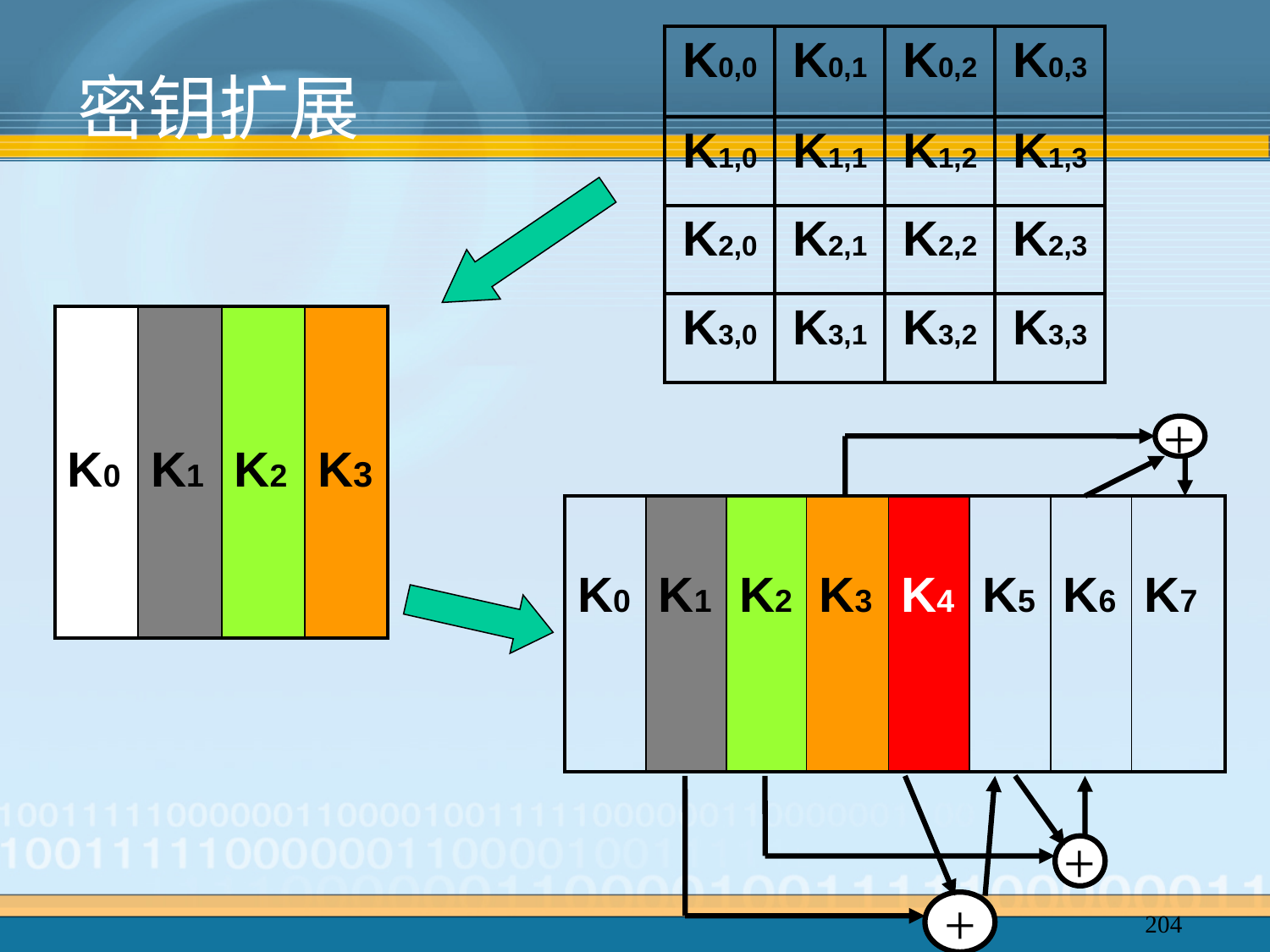

# 密钥扩展
| K0,0 | K0,1 | K0,2 | K0,3 |
| --- | --- | --- | --- |
| K1,0 | K1,1 | K1,2 | K1,3 |
| K2,0 | K2,1 | K2,2 | K2,3 |
| K3,0 | K3,1 | K3,2 | K3,3 |

| K0 | K1 | K2 | K3 |
| --- | --- | --- | --- |
+

| K0 | K1 | K2 | K3 | K4 | K5 | K6 | K7 |
| --- | --- | --- | --- | --- | --- | --- | --- |

+

+
204